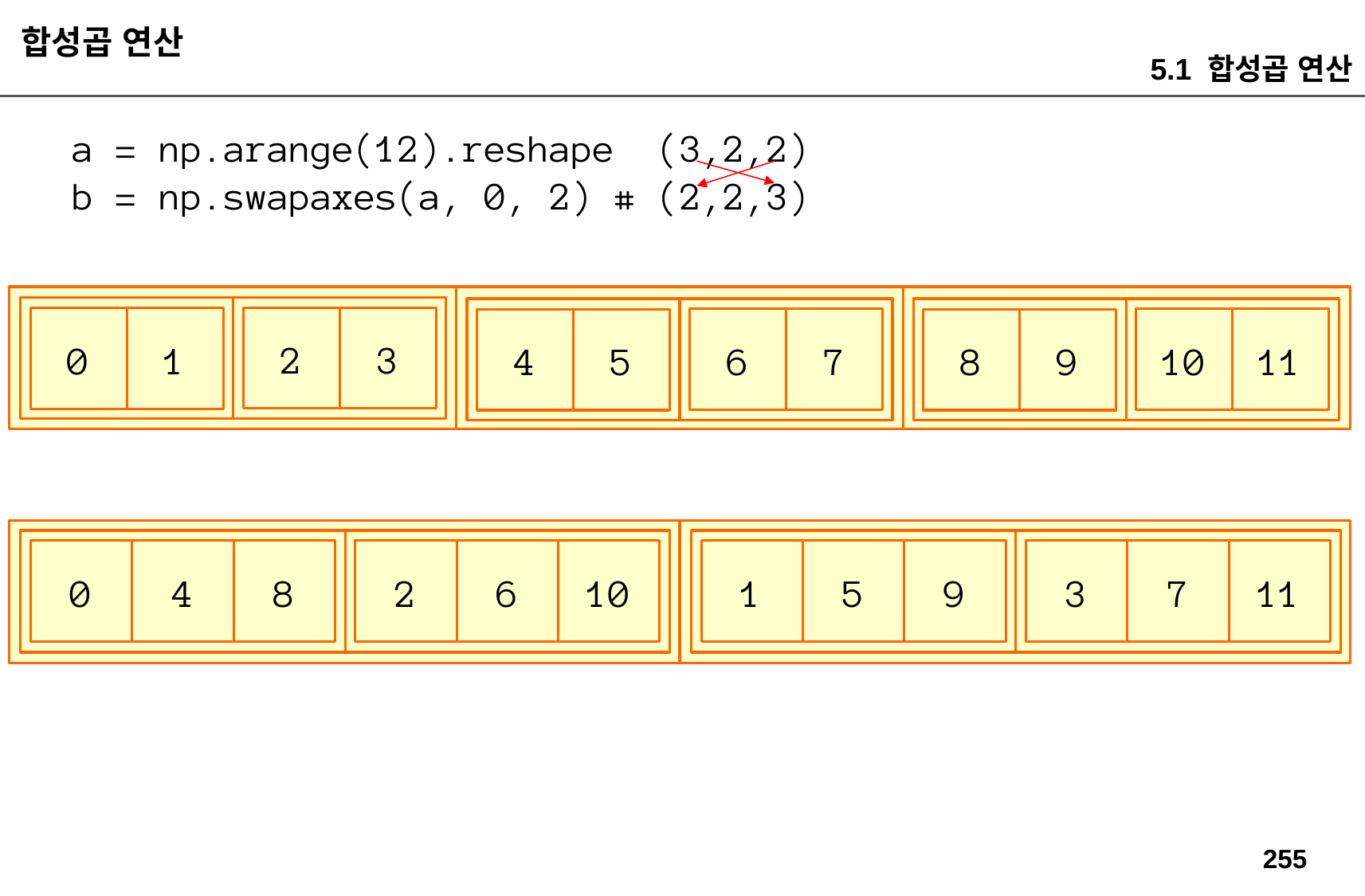

합성곱 연산
5.1 합성곱 연산
a = np.arange(12).reshape  (3,2,2)
b = np.swapaxes(a, 0, 2) # (2,2,3)

2
3
0
1
6
7
10
11
4
5
8
9

8
10
9
11
4
6
5
7
0
2
1
3